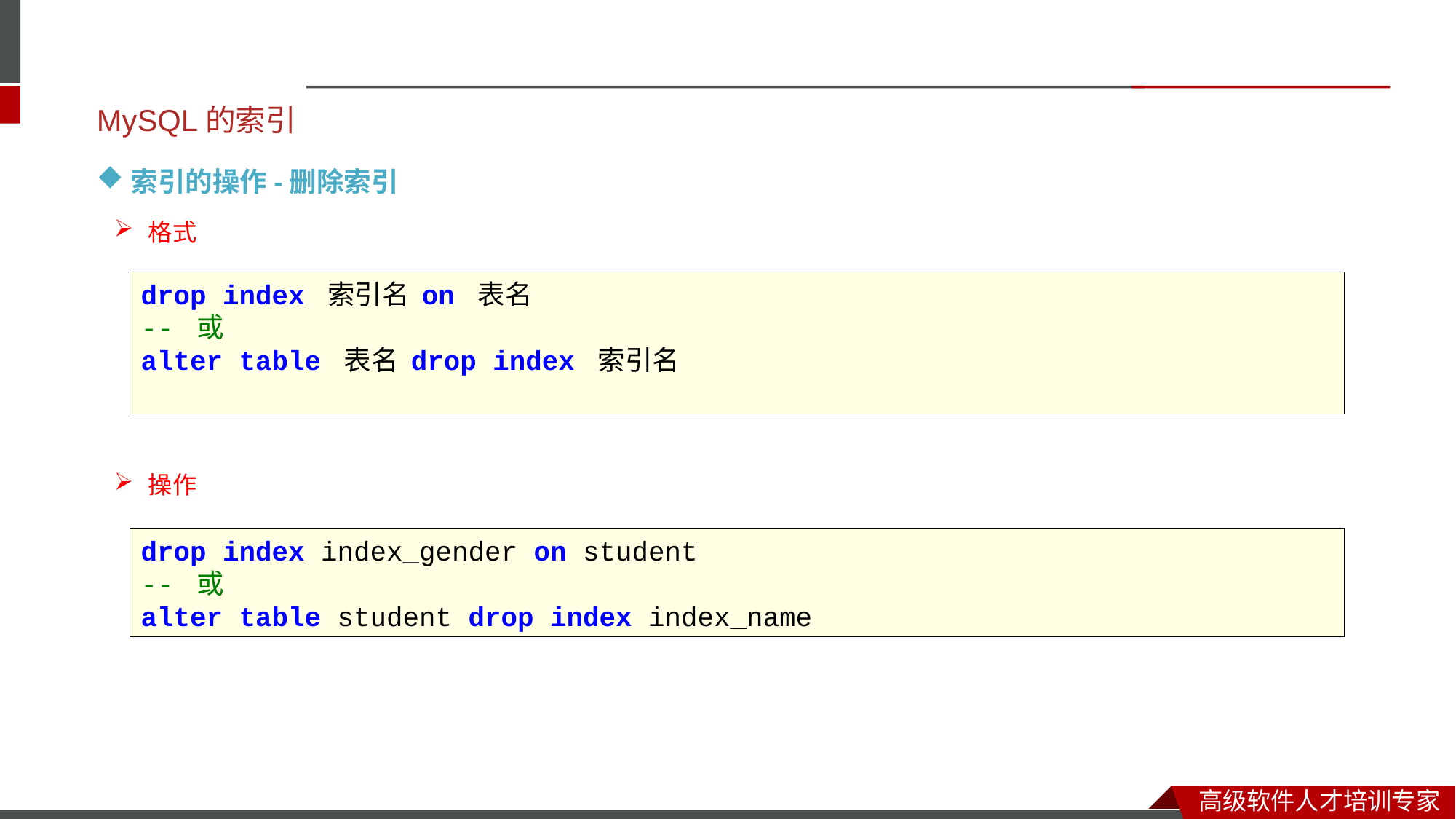

MySQL的索引
索引的操作-删除索引
格式
drop index 索引名 on 表名
-- 或
alter table 表名 drop index 索引名

操作
drop index index_gender on student
-- 或
alter table student drop index index_name